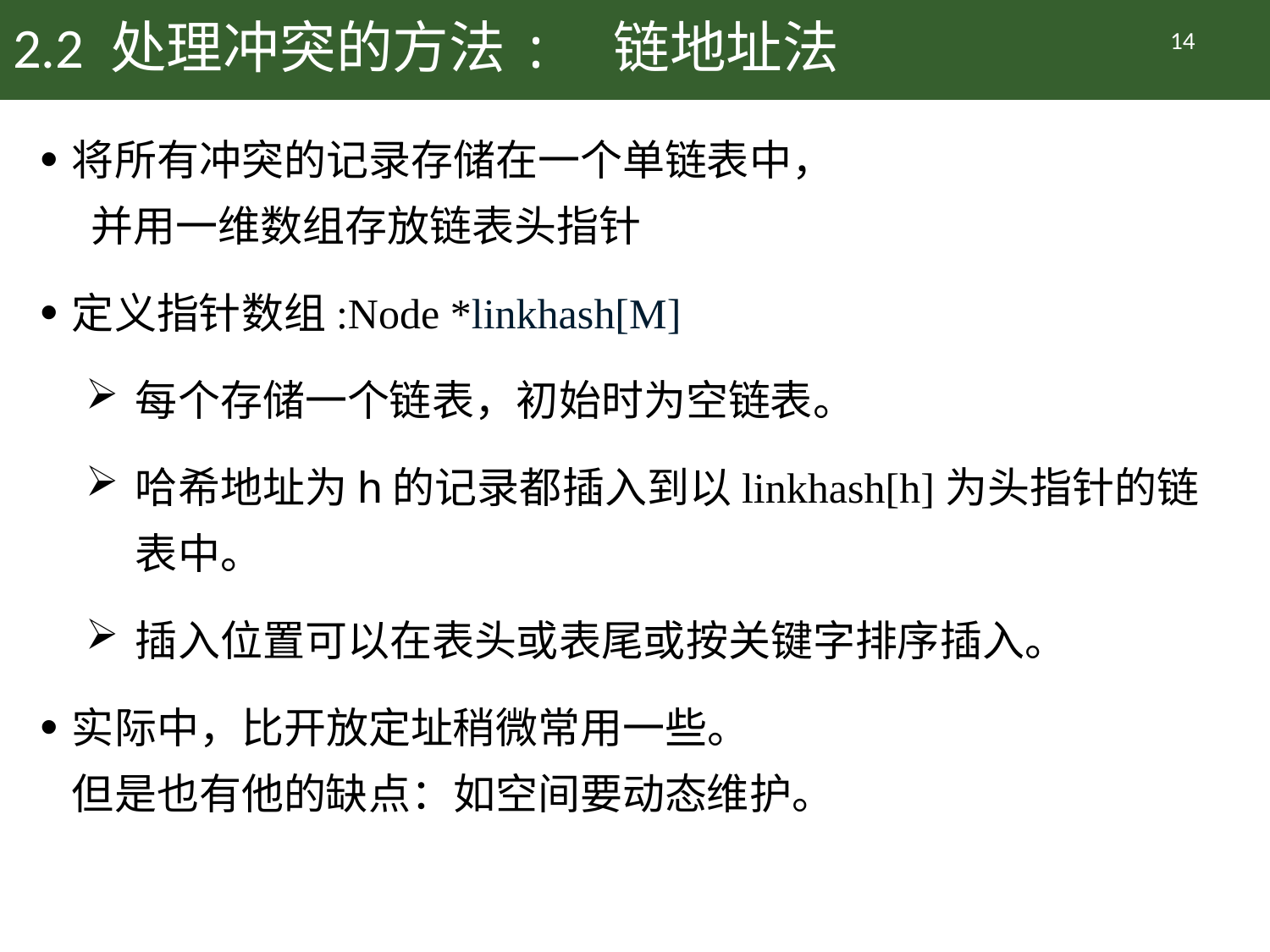

# 2.2 处理冲突的方法:  链地址法

14
将所有冲突的记录存储在一个单链表中，
  并用一维数组存放链表头指针
定义指针数组:Node *linkhash[M]
每个存储一个链表，初始时为空链表。
哈希地址为h的记录都插入到以linkhash[h]为头指针的链表中。
插入位置可以在表头或表尾或按关键字排序插入。
实际中，比开放定址稍微常用一些。
但是也有他的缺点：如空间要动态维护。